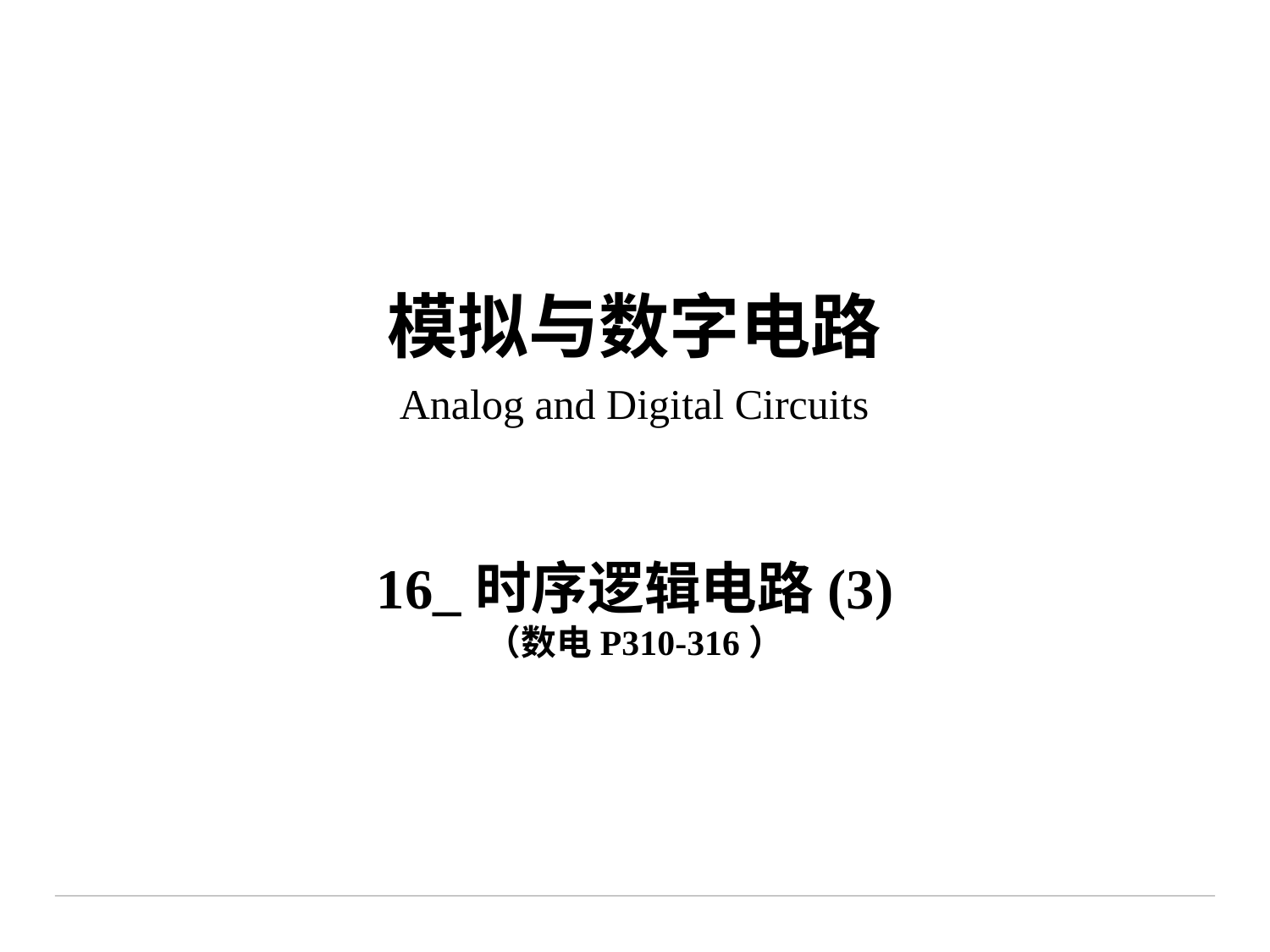

# 模拟与数字电路 Analog and Digital Circuits
16_时序逻辑电路(3)
（数电P310-316）